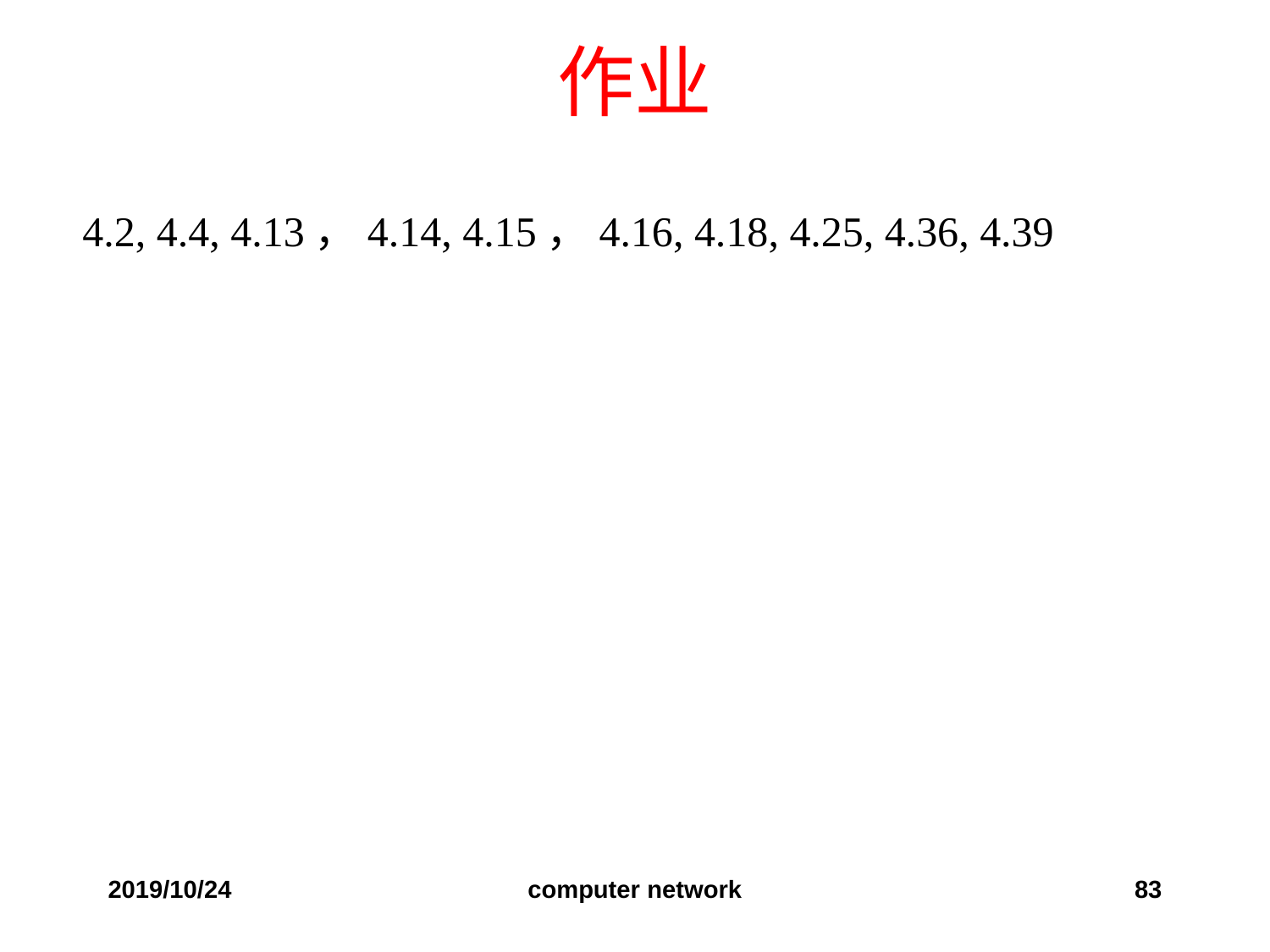

# 作业
4.2, 4.4, 4.13，4.14, 4.15，4.16, 4.18, 4.25, 4.36, 4.39
2019/10/24
computer network
83